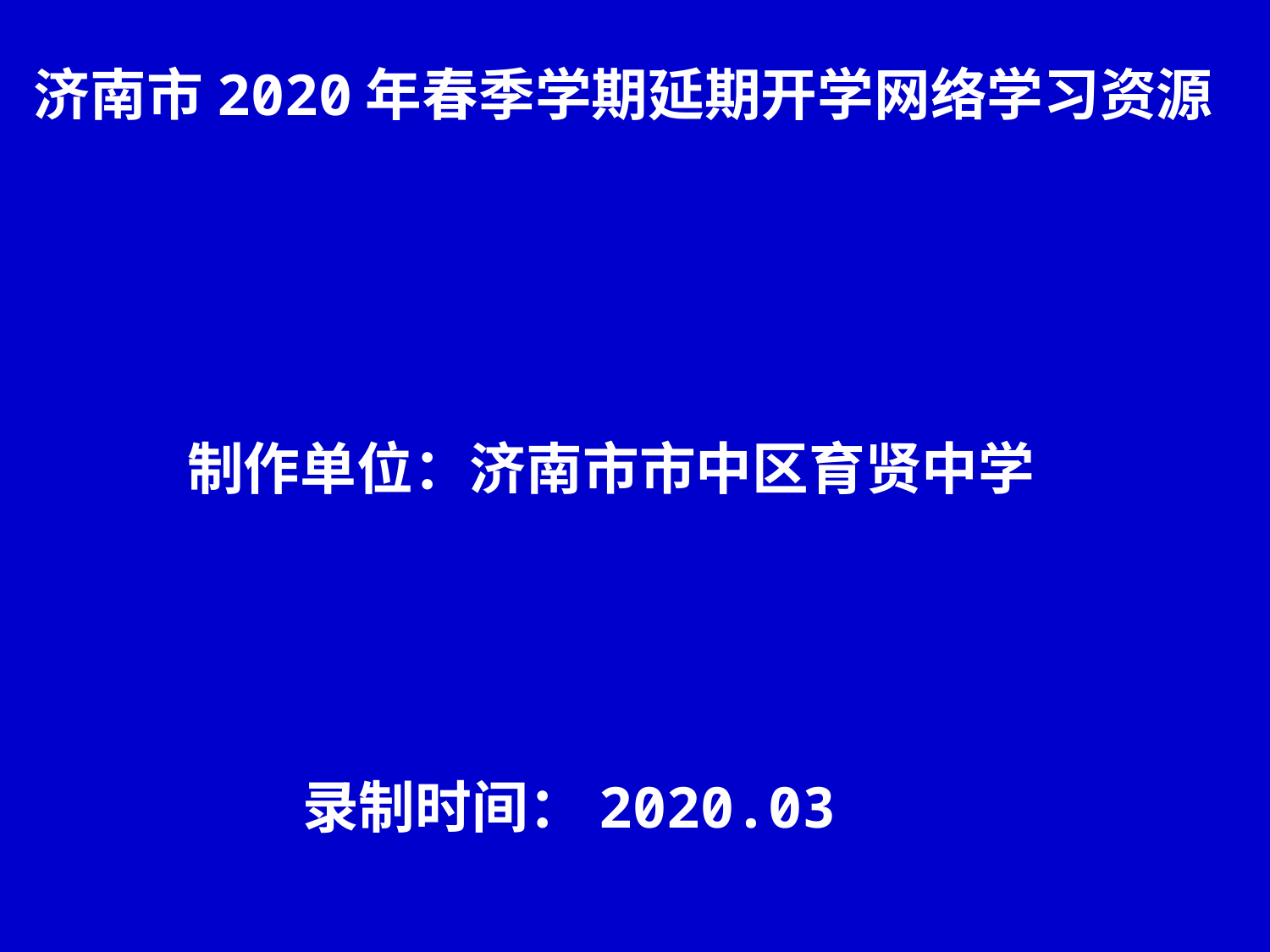

济南市2020年春季学期延期开学网络学习资源
制作单位：济南市市中区育贤中学
录制时间：2020.03